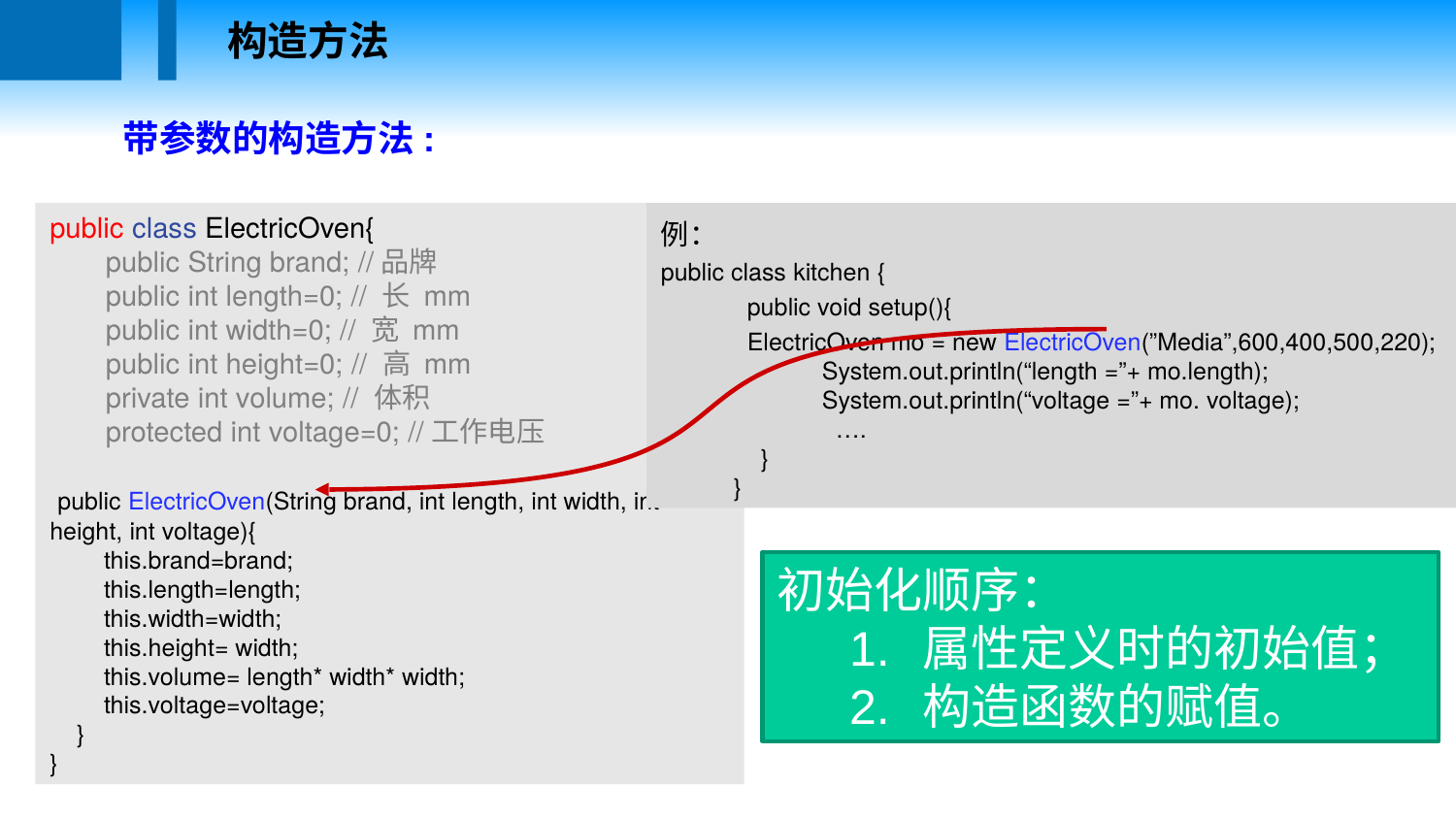

构造方法
带参数的构造方法:
public class ElectricOven{
       public String brand; //品牌
       public int length=0; // 长 mm
       public int width=0; // 宽 mm
       public int height=0; // 高 mm
       private int volume; // 体积
       protected int voltage=0; //工作电压

 public ElectricOven(String brand, int length, int width, int height, int voltage){
        this.brand=brand;
        this.length=length;
        this.width=width;
        this.height= width;
        this.volume= length* width* width;
        this.voltage=voltage;
    }
}
例：
public class kitchen {
  public void setup(){
  ElectricOven mo = new ElectricOven(”Media”,600,400,500,220);
             System.out.println(“length =”+ mo.length);
             System.out.println(“voltage =”+ mo. voltage);
               ….
    }
}
初始化顺序：
属性定义时的初始值；
构造函数的赋值。